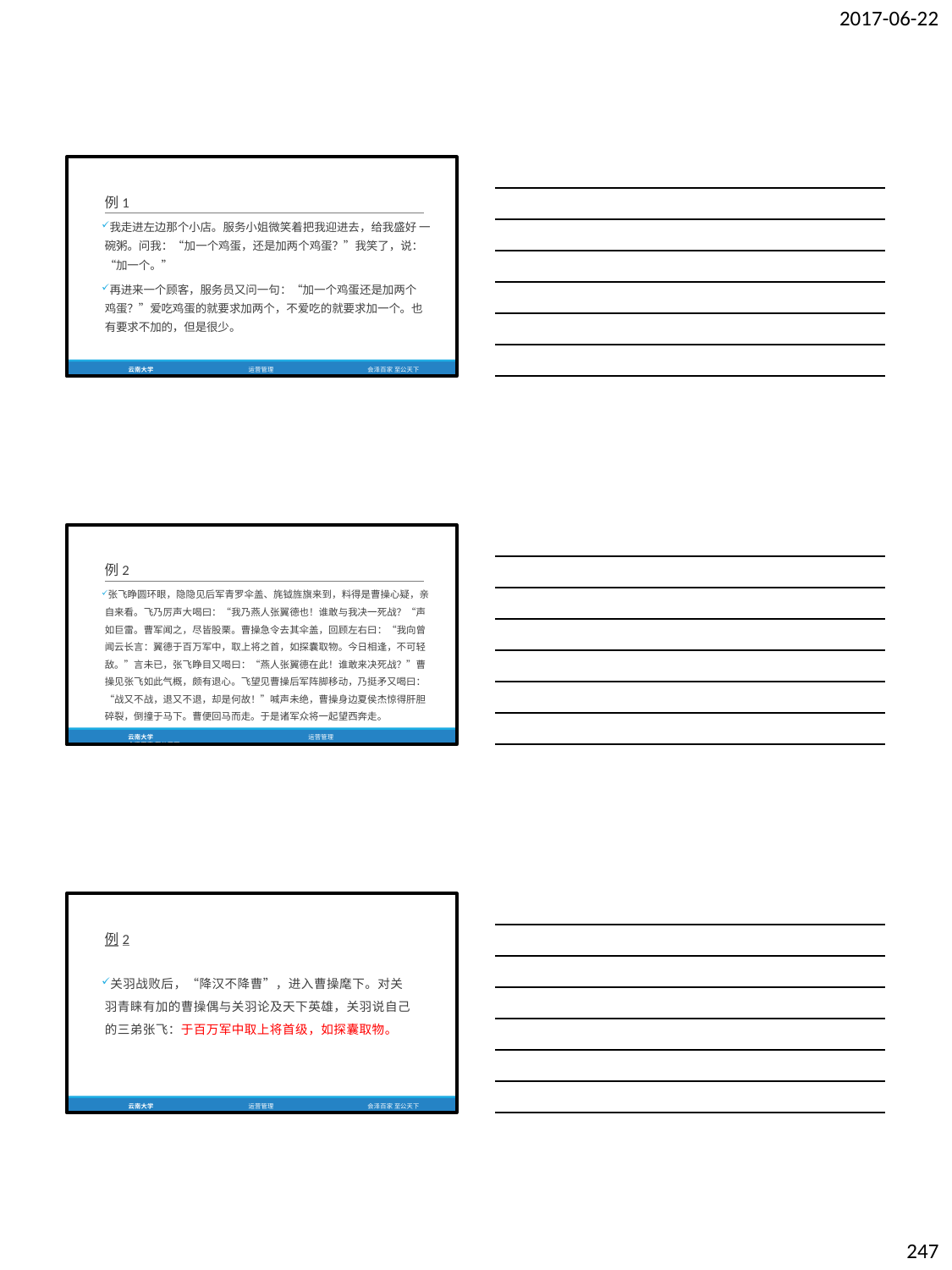

2017-06-22

例1
我走进左边那个小店。服务小姐微笑着把我迎进去，给我盛好 一碗粥。问我：“加一个鸡蛋，还是加两个鸡蛋？”我笑了，说：  “加一个。”
再进来一个顾客，服务员又问一句：“加一个鸡蛋还是加两个 鸡蛋？”爱吃鸡蛋的就要求加两个，不爱吃的就要求加一个。也 有要求不加的，但是很少。

云南大学
运营管理
会泽百家 至公天下

例2
张飞睁圆环眼，隐隐见后军青罗伞盖、旄钺旌旗来到，料得是曹操心疑，亲 自来看。飞乃厉声大喝曰：“我乃燕人张翼德也！谁敢与我决一死战？“声 如巨雷。曹军闻之，尽皆股栗。曹操急令去其伞盖，回顾左右曰：“我向曾 闻云长言：翼德于百万军中，取上将之首，如探囊取物。今日相逢，不可轻 敌。”言未已，张飞睁目又喝曰：“燕人张翼德在此！谁敢来决死战？”曹 操见张飞如此气概，颇有退心。飞望见曹操后军阵脚移动，乃挺矛又喝曰：  “战又不战，退又不退，却是何故！”喊声未绝，曹操身边夏侯杰惊得肝胆 碎裂，倒撞于马下。曹便回马而走。于是诸军众将一起望西奔走。

云南大学	运营管理	会泽百家 至公天下

例2
关羽战败后，“降汉不降曹”，进入曹操麾下。对关 羽青睐有加的曹操偶与关羽论及天下英雄，关羽说自己 的三弟张飞：于百万军中取上将首级，如探囊取物。

云南大学
运营管理
会泽百家 至公天下

247